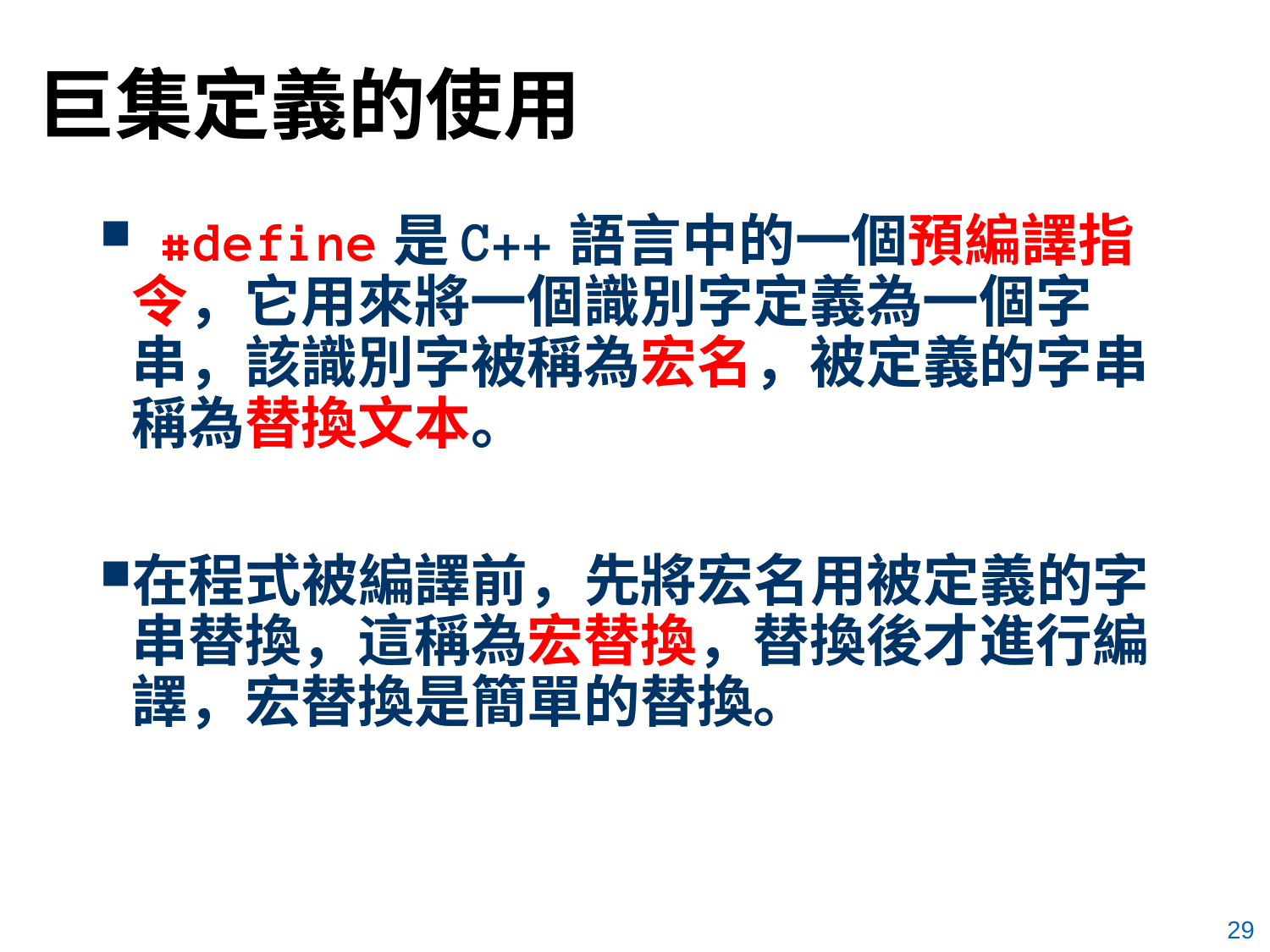

# 巨集定義的使用
 #define是C++語言中的一個預編譯指令，它用來將一個識別字定義為一個字串，該識別字被稱為宏名，被定義的字串稱為替換文本。

在程式被編譯前，先將宏名用被定義的字串替換，這稱為宏替換，替換後才進行編譯，宏替換是簡單的替換。
29